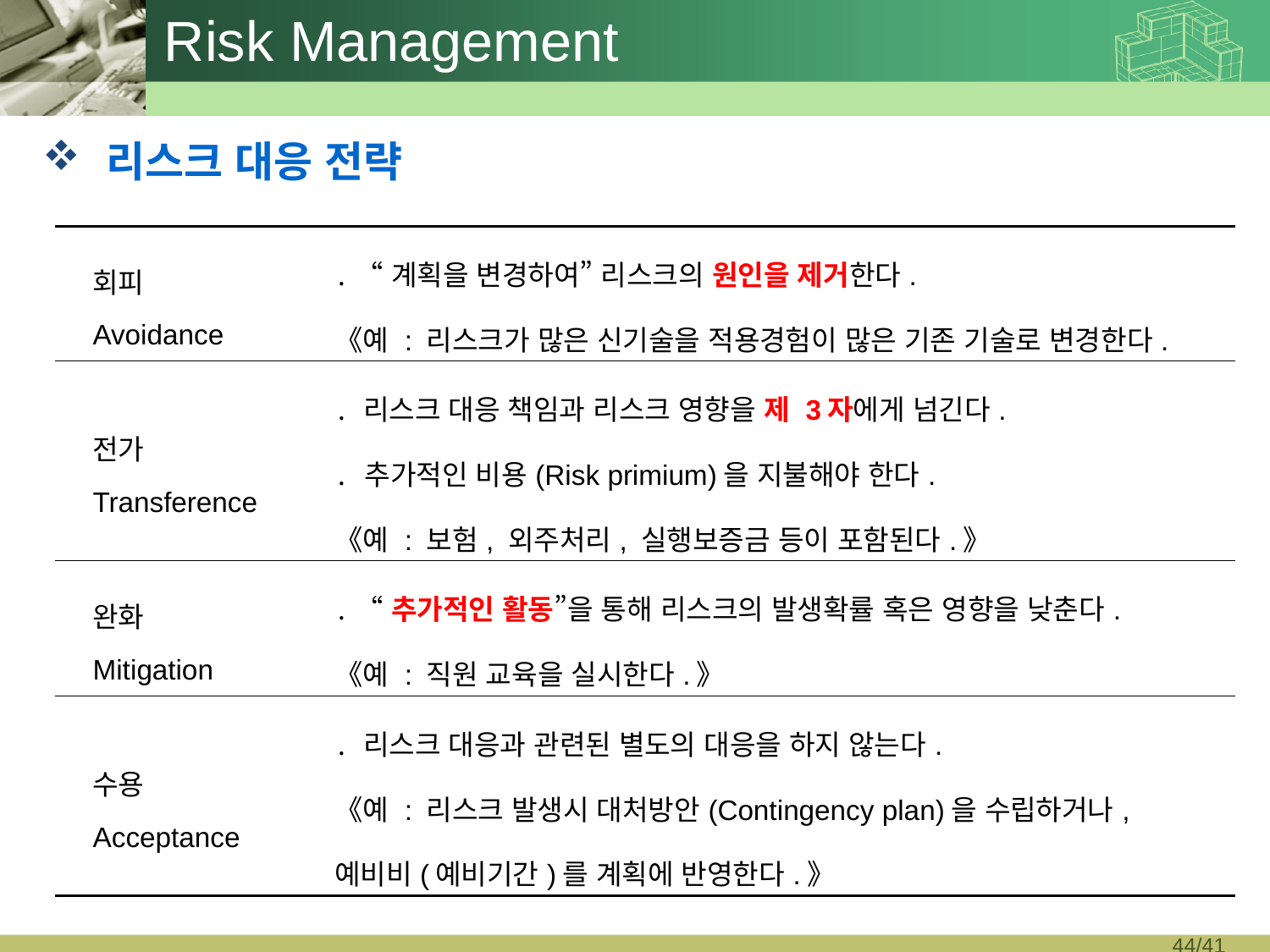

# Risk Management
리스크 대응 전략
| 회피 Avoidance | ․ “계획을 변경하여” 리스크의 원인을 제거한다. 《예 : 리스크가 많은 신기술을 적용경험이 많은 기존 기술로 변경한다. |
| --- | --- |
| 전가 Transference | ․ 리스크 대응 책임과 리스크 영향을 제 3자에게 넘긴다. ․ 추가적인 비용(Risk primium)을 지불해야 한다. 《예 : 보험, 외주처리, 실행보증금 등이 포함된다.》 |
| 완화 Mitigation | ․ “추가적인 활동”을 통해 리스크의 발생확률 혹은 영향을 낮춘다. 《예 : 직원 교육을 실시한다.》 |
| 수용 Acceptance | ․ 리스크 대응과 관련된 별도의 대응을 하지 않는다. 《예 : 리스크 발생시 대처방안(Contingency plan)을 수립하거나, 예비비(예비기간)를 계획에 반영한다.》 |